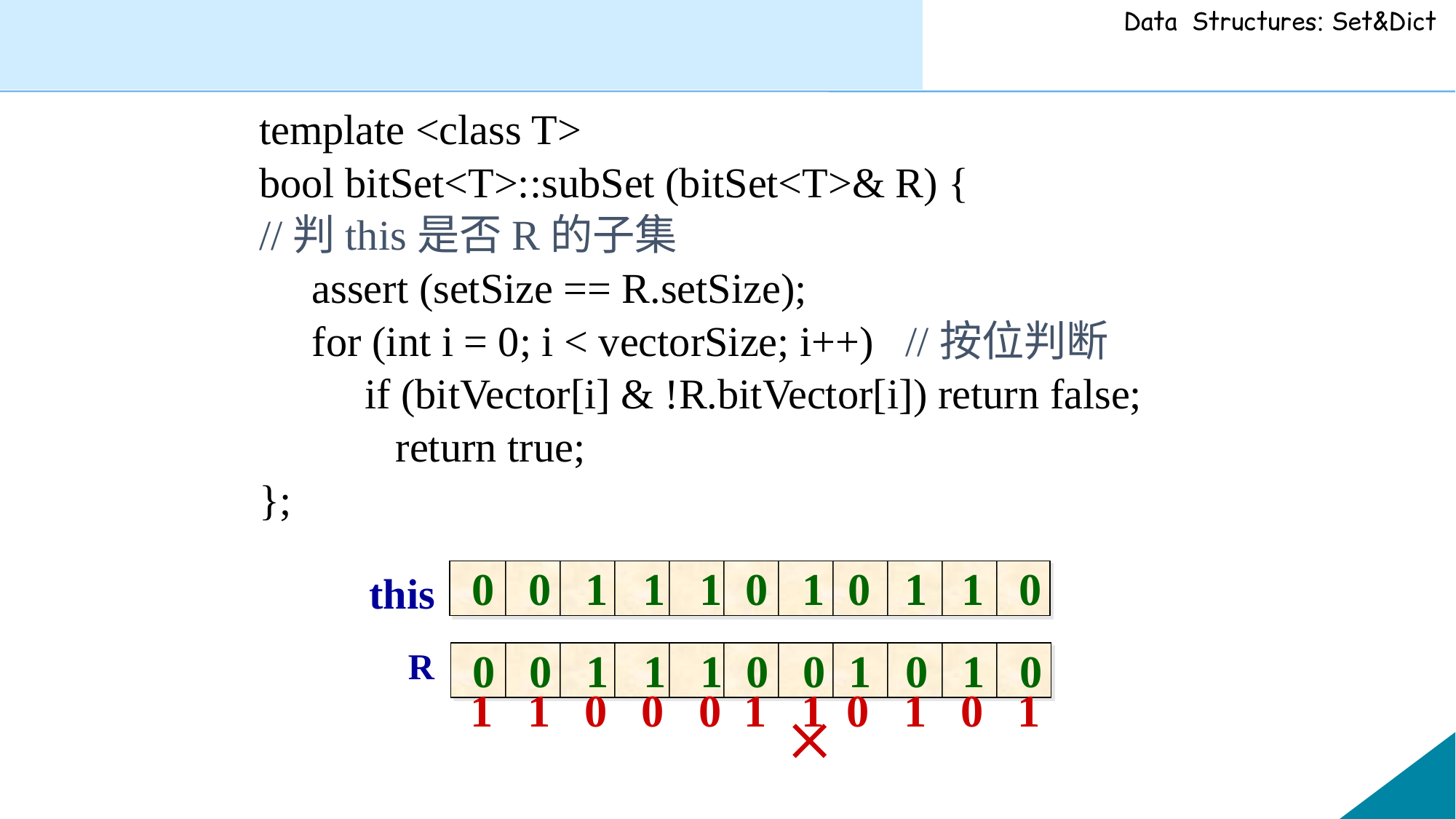

template <class T>
bool bitSet<T>::subSet (bitSet<T>& R) {
//判this是否R的子集
     assert (setSize == R.setSize);
     for (int i = 0; i < vectorSize; i++)   //按位判断
          if (bitVector[i] & !R.bitVector[i]) return false;
		return true;
};
0   0   1   1   1  0   1  0   1   1   0

this

0   0   1   1   1  0   0  1   0   1   0
R

1   1   0   0   0  1   1  0   1   0   1
×